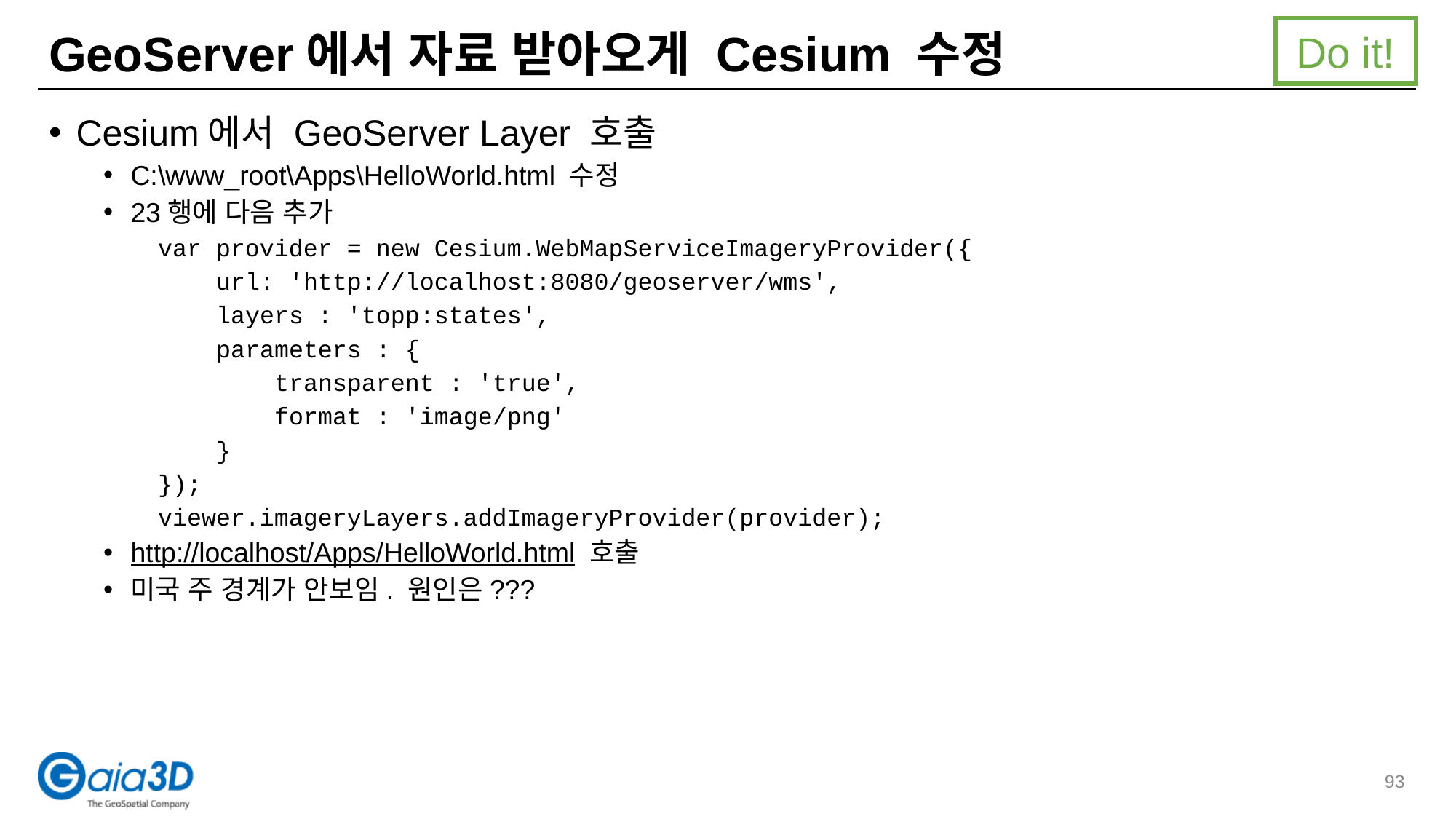

Do it!
# GeoServer에서 자료 받아오게 Cesium 수정
Cesium에서 GeoServer Layer 호출
C:\www_root\Apps\HelloWorld.html 수정
23행에 다음 추가
var provider = new Cesium.WebMapServiceImageryProvider({
    url: 'http://localhost:8080/geoserver/wms',
    layers : 'topp:states',
    parameters : {
        transparent : 'true',
        format : 'image/png'
    }
});
viewer.imageryLayers.addImageryProvider(provider);
http://localhost/Apps/HelloWorld.html 호출
미국 주 경계가 안보임. 원인은???
93